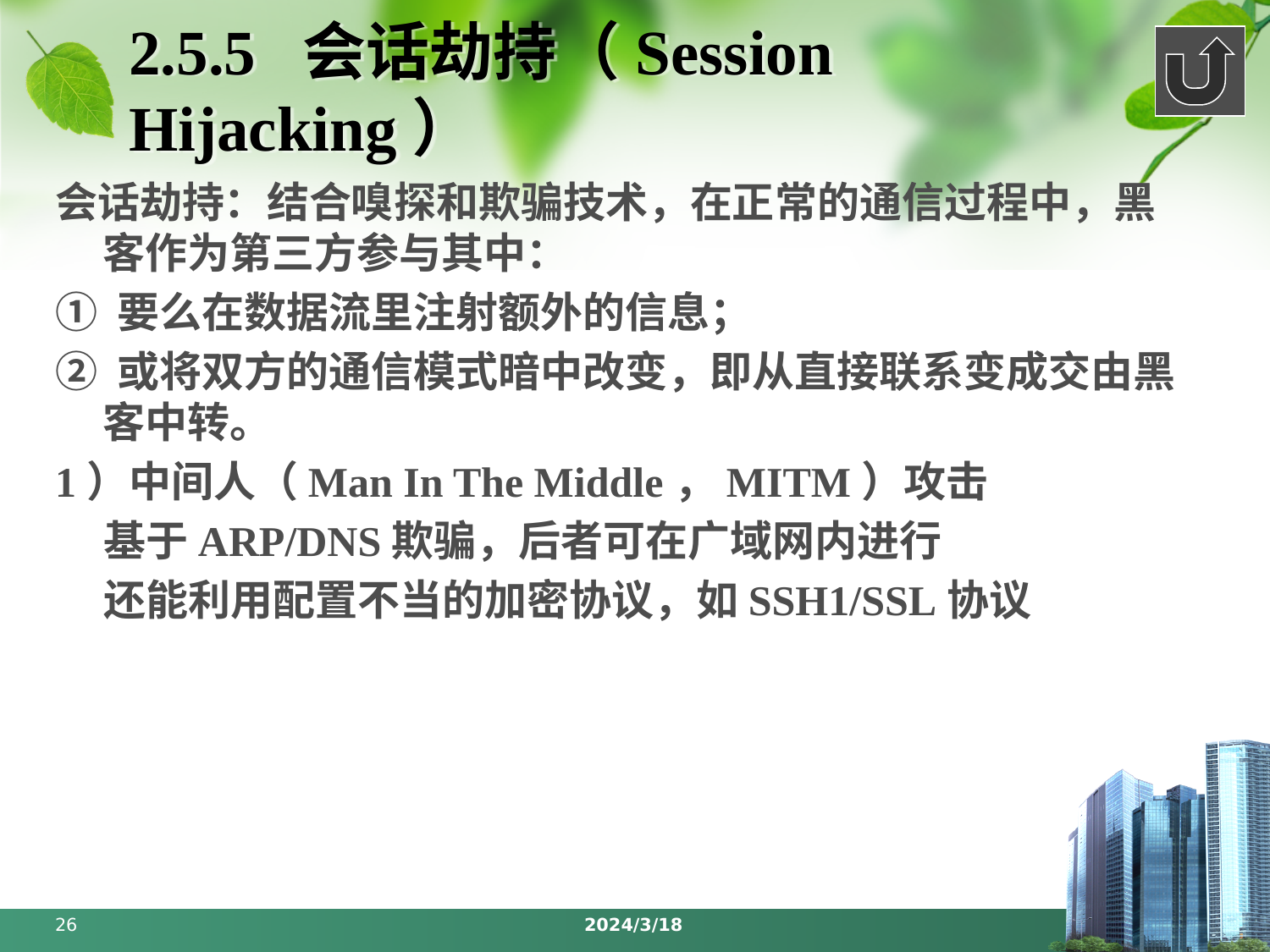

# 2.5.5  会话劫持（Session Hijacking）
会话劫持：结合嗅探和欺骗技术，在正常的通信过程中，黑客作为第三方参与其中：
① 要么在数据流里注射额外的信息；
② 或将双方的通信模式暗中改变，即从直接联系变成交由黑客中转。
1）中间人（Man In The Middle，MITM）攻击
    基于ARP/DNS欺骗，后者可在广域网内进行
    还能利用配置不当的加密协议，如SSH1/SSL协议
26
2024/3/18